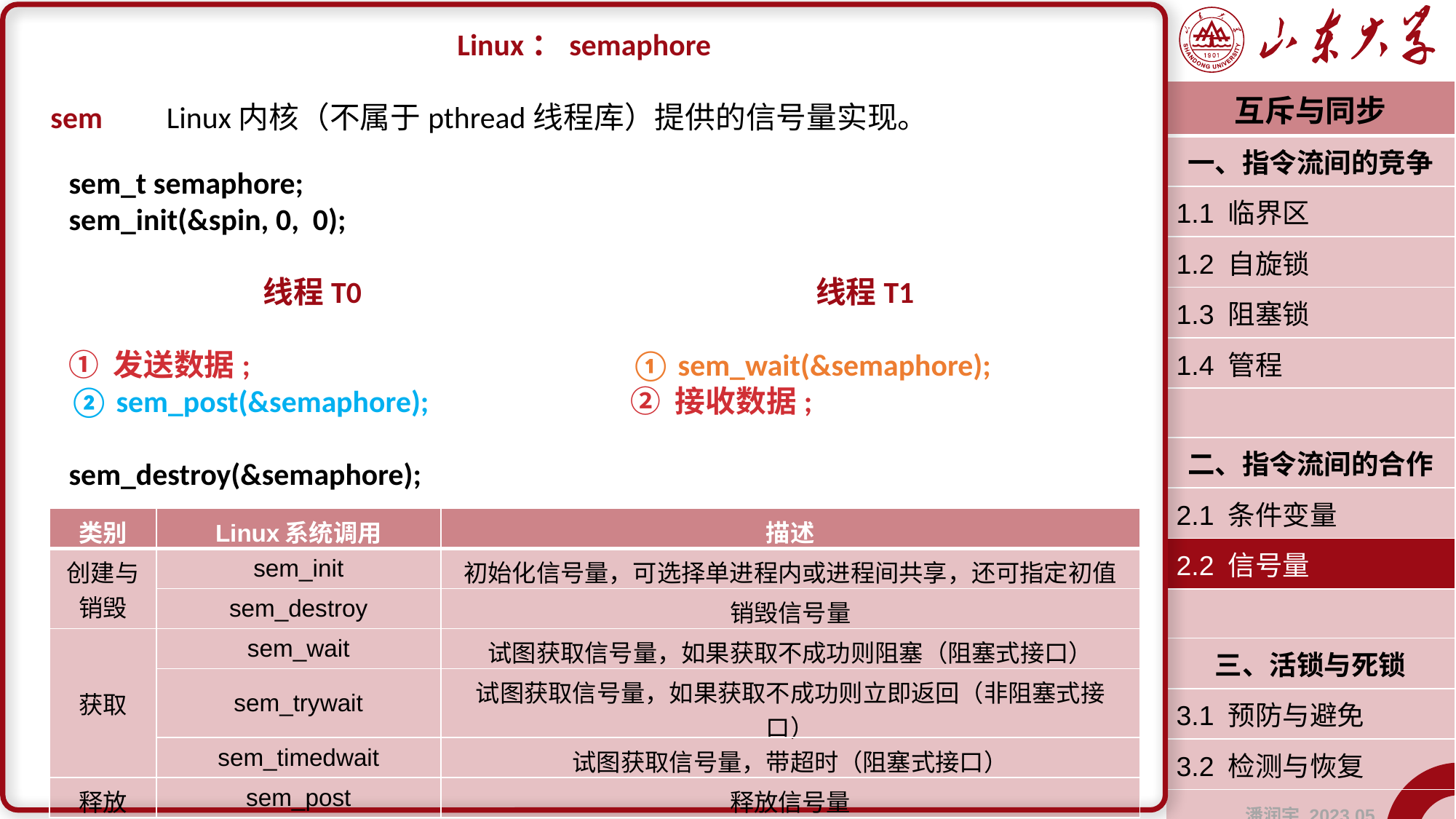

Linux：semaphore

sem	 Linux内核（不属于pthread线程库）提供的信号量实现。
| 互斥与同步 |
| --- |
| 一、指令流间的竞争 |
| 1.1 临界区 |
| 1.2 自旋锁 |
| 1.3 阻塞锁 |
| 1.4 管程 |
|  |
| 二、指令流间的合作 |
| 2.1 条件变量 |
| 2.2 信号量 |
|  |
| 三、活锁与死锁 |
| 3.1 预防与避免 |
| 3.2 检测与恢复 |
| 潘润宇 2023.05 |
sem_t semaphore;
sem_init(&spin, 0,  0);

线程T0

① 发送数据;
② sem_post(&semaphore);

sem_destroy(&semaphore);

线程T1

① sem_wait(&semaphore);
② 接收数据;

| 类别 | Linux系统调用 | 描述 |
| --- | --- | --- |
| 创建与 销毁 | sem\_init | 初始化信号量，可选择单进程内或进程间共享，还可指定初值 |
|  | sem\_destroy | 销毁信号量 |
| 获取 | sem\_wait | 试图获取信号量，如果获取不成功则阻塞（阻塞式接口） |
|  | sem\_trywait | 试图获取信号量，如果获取不成功则立即返回（非阻塞式接口） |
|  | sem\_timedwait | 试图获取信号量，带超时（阻塞式接口） |
| 释放 | sem\_post | 释放信号量 |